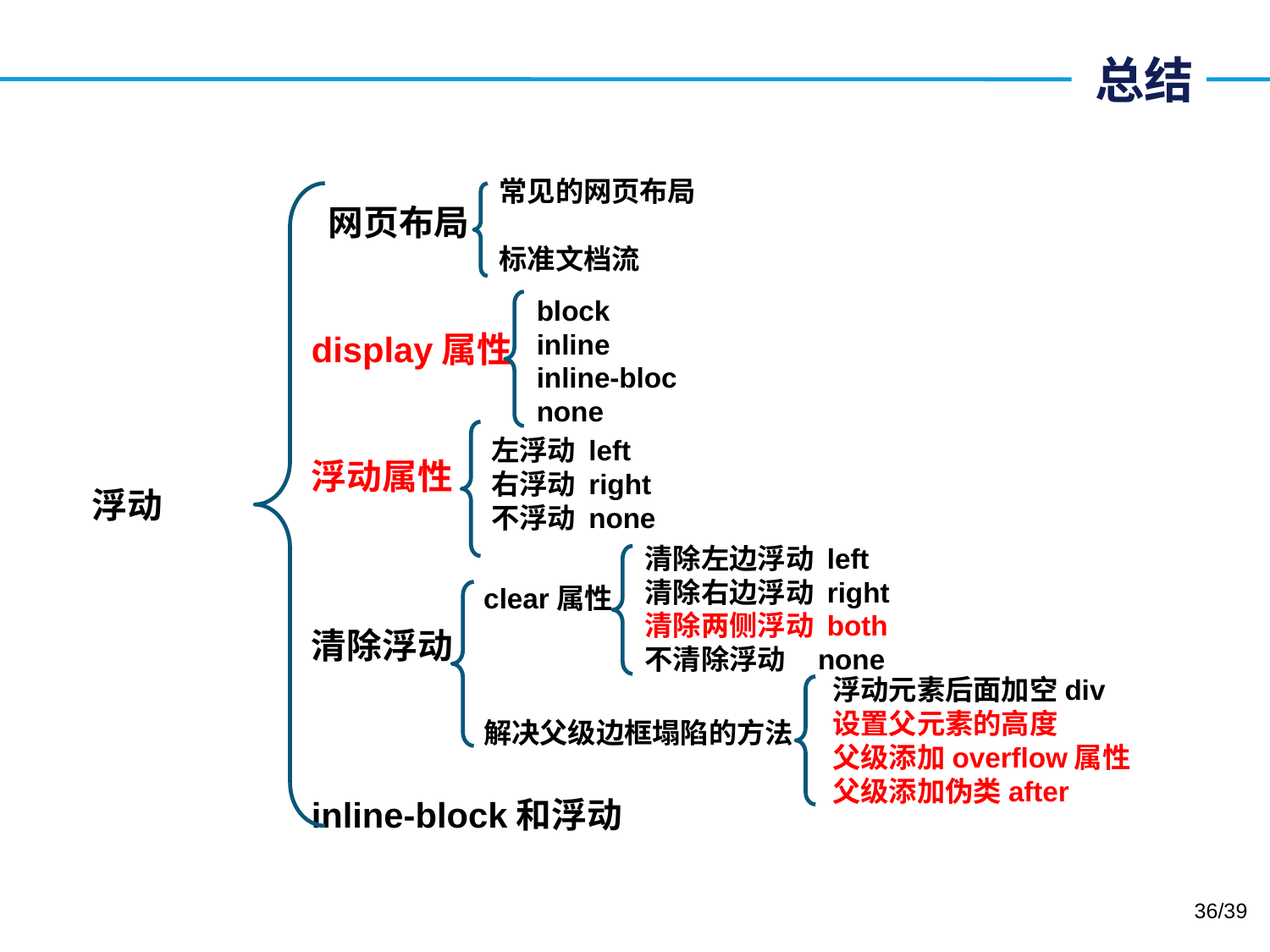

# 总结
常见的网页布局

标准文档流

 网页布局

display属性

浮动属性

清除浮动

inline-block和浮动
block
inline
inline-bloc
none

左浮动 left
右浮动 right
不浮动 none
浮动
清除左边浮动 left
清除右边浮动 right
清除两侧浮动 both
不清除浮动    none

clear属性

解决父级边框塌陷的方法

浮动元素后面加空div
设置父元素的高度
父级添加overflow属性
父级添加伪类after

36/39